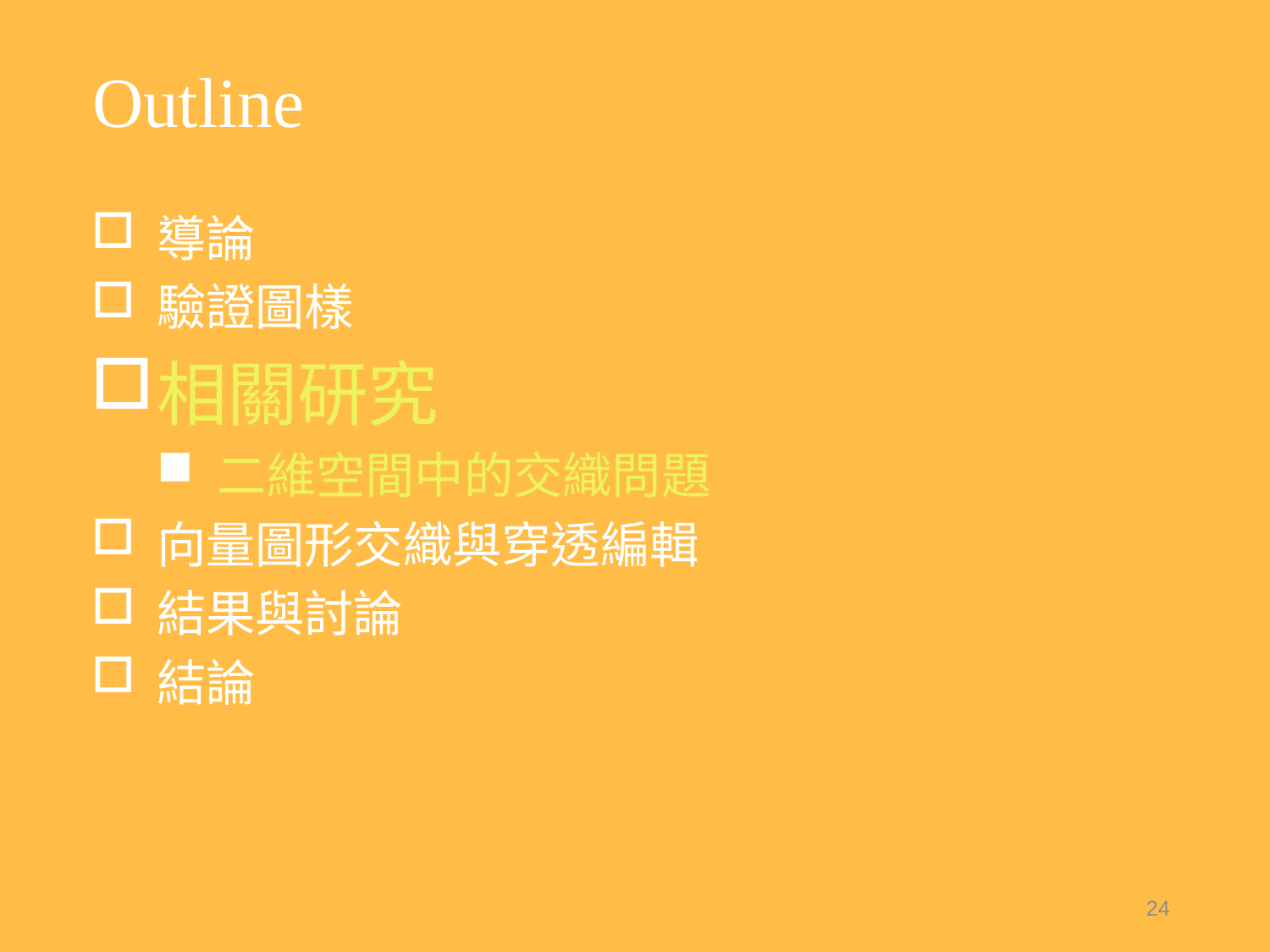

# Outline
導論
驗證圖樣
相關研究
二維空間中的交織問題
向量圖形交織與穿透編輯
結果與討論
結論
24